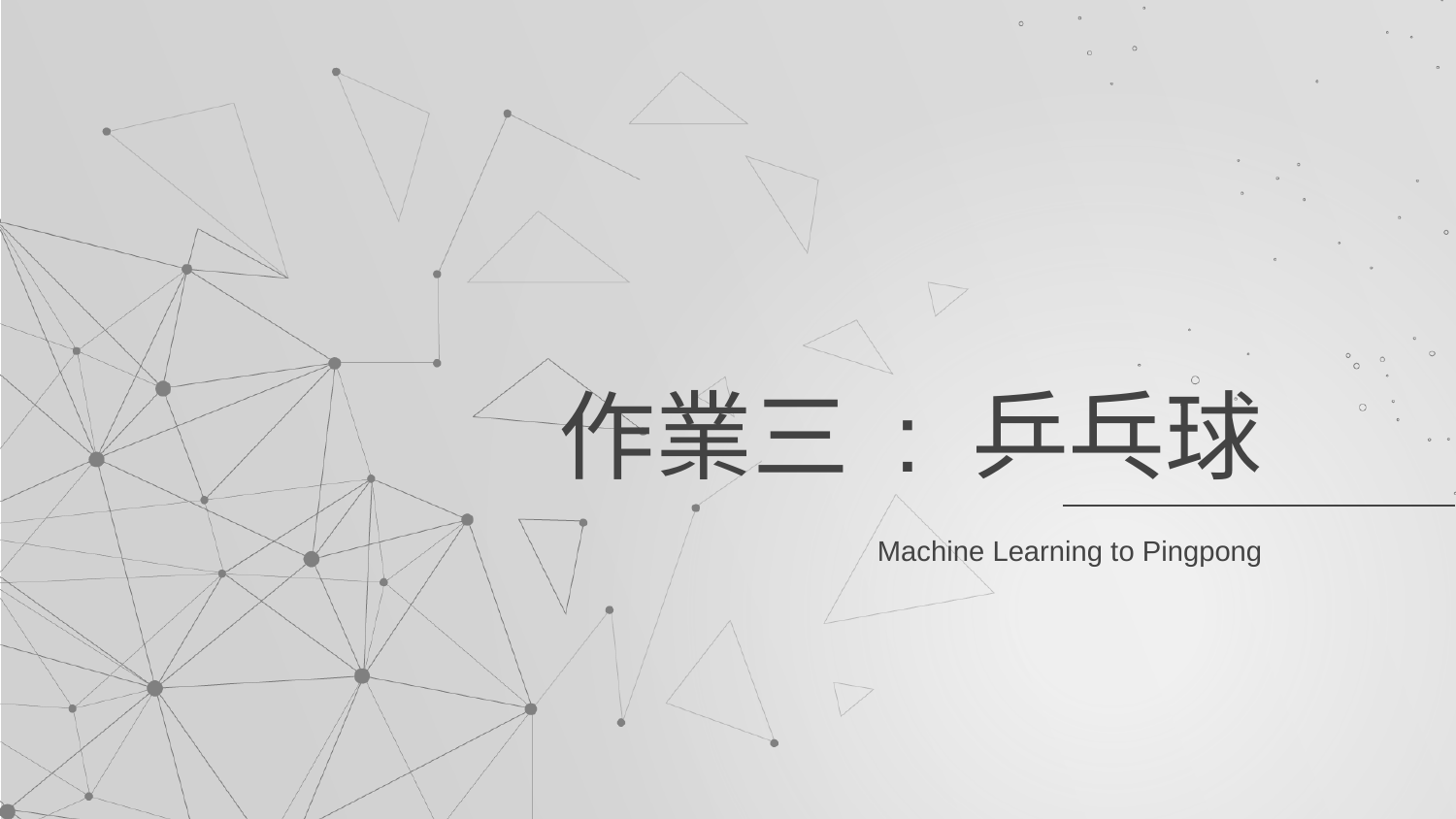

# 作業三 : 乒乓球
Machine Learning to Pingpong